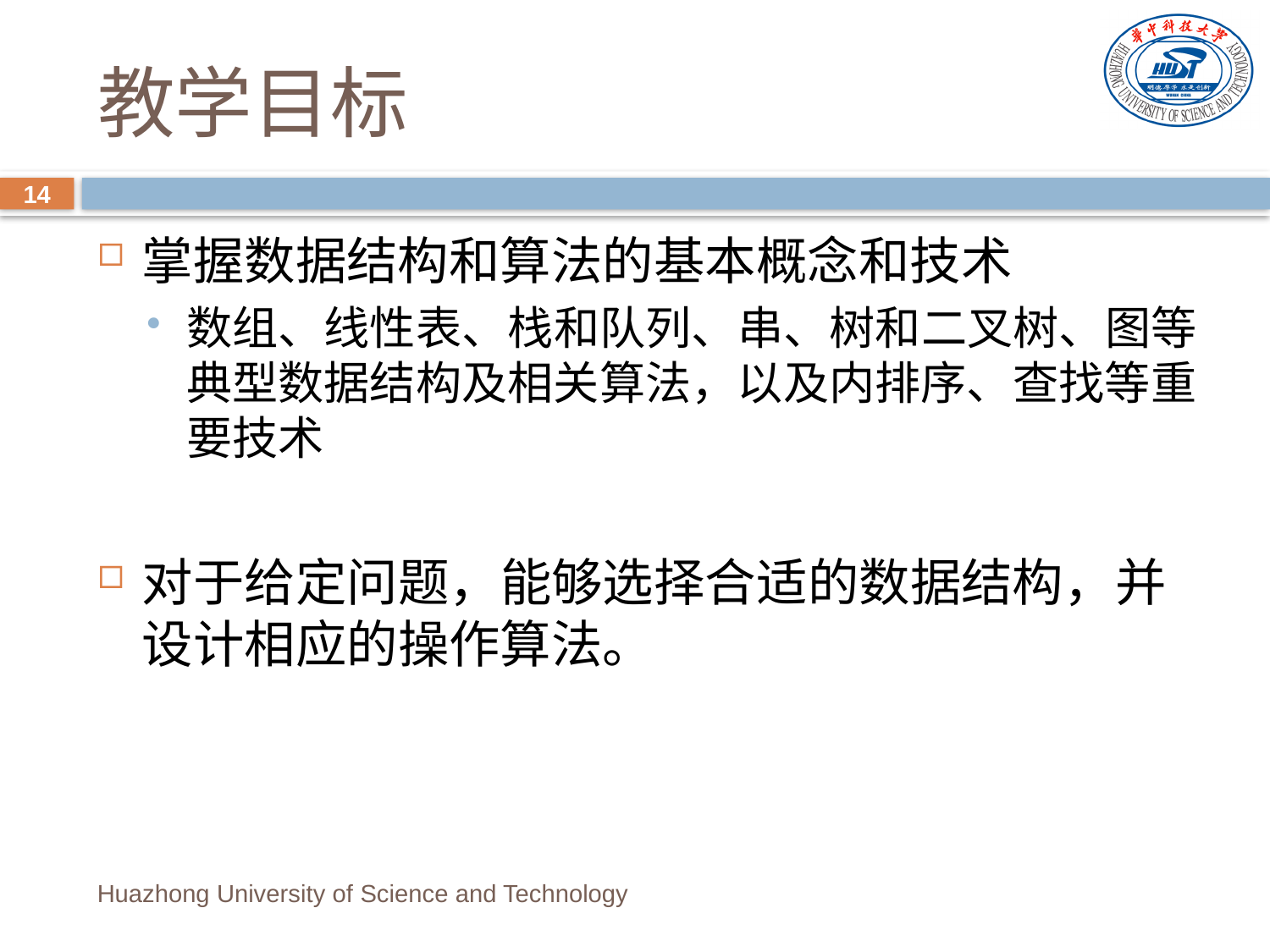

# 教学目标
14
掌握数据结构和算法的基本概念和技术
数组、线性表、栈和队列、串、树和二叉树、图等典型数据结构及相关算法，以及内排序、查找等重要技术

对于给定问题，能够选择合适的数据结构，并设计相应的操作算法。

Huazhong University of Science and Technology